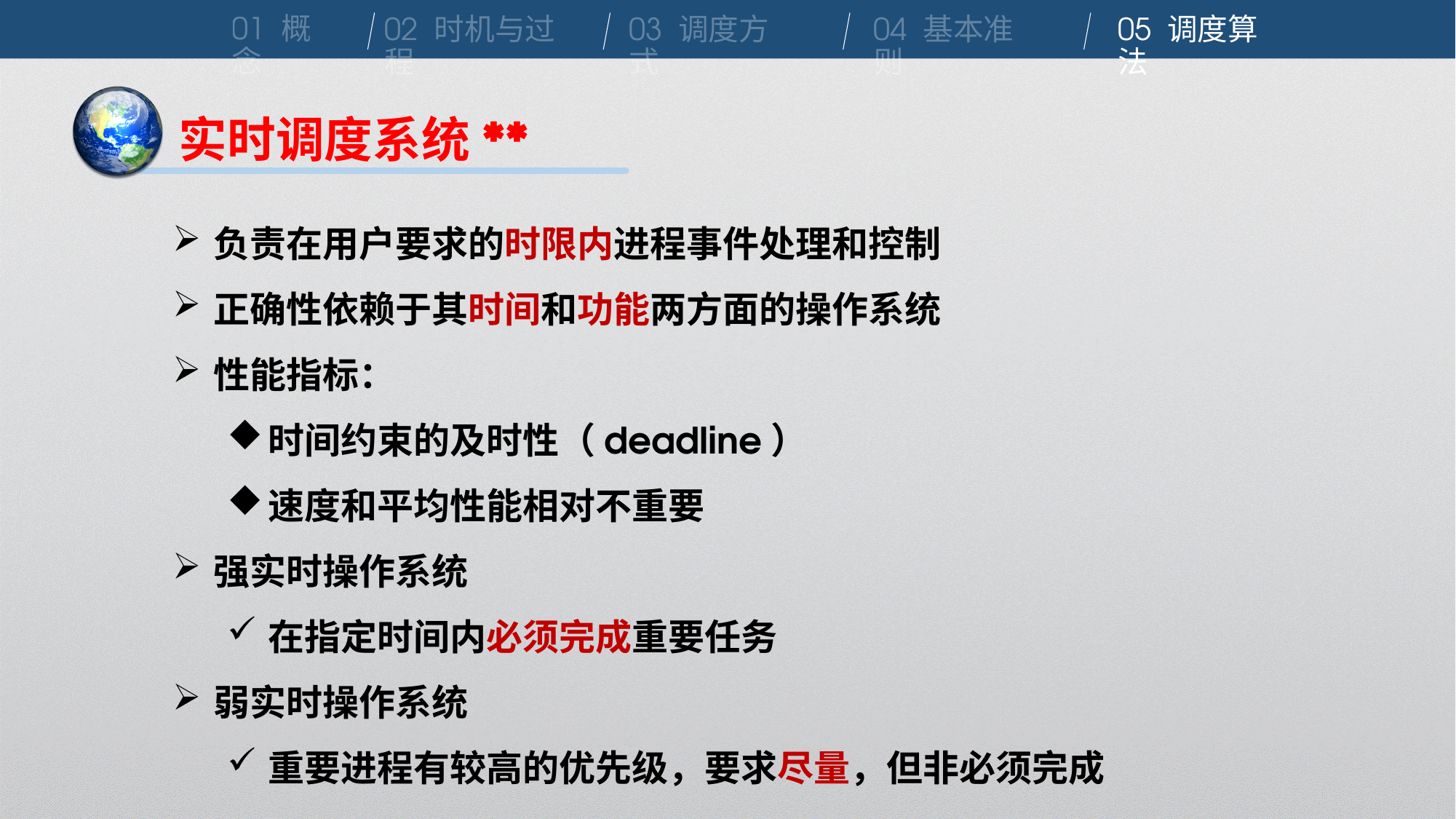

01 概念
02 时机与过程
03 调度方式
04 基本准则
05 调度算法
实时调度系统**
负责在用户要求的时限内进程事件处理和控制
正确性依赖于其时间和功能两方面的操作系统
性能指标：
时间约束的及时性（deadline）
速度和平均性能相对不重要
强实时操作系统
在指定时间内必须完成重要任务
弱实时操作系统
重要进程有较高的优先级，要求尽量，但非必须完成